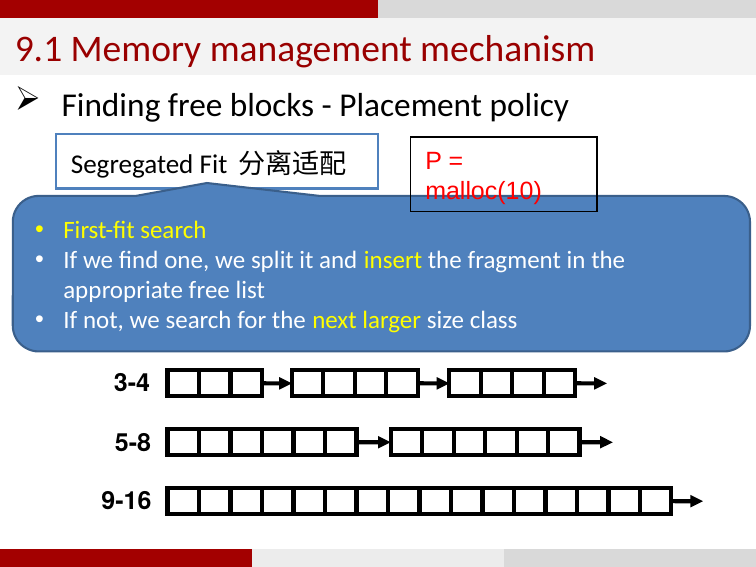

9.1 Memory management mechanism
Finding free blocks - Placement policy
| Segregated Fit 分离适配 |
| --- |
P = malloc(10)
First-fit search
If we find one, we split it and insert the fragment in the appropriate free list
If not, we search for the next larger size class
1-2

3-4

5-8

9-16

40